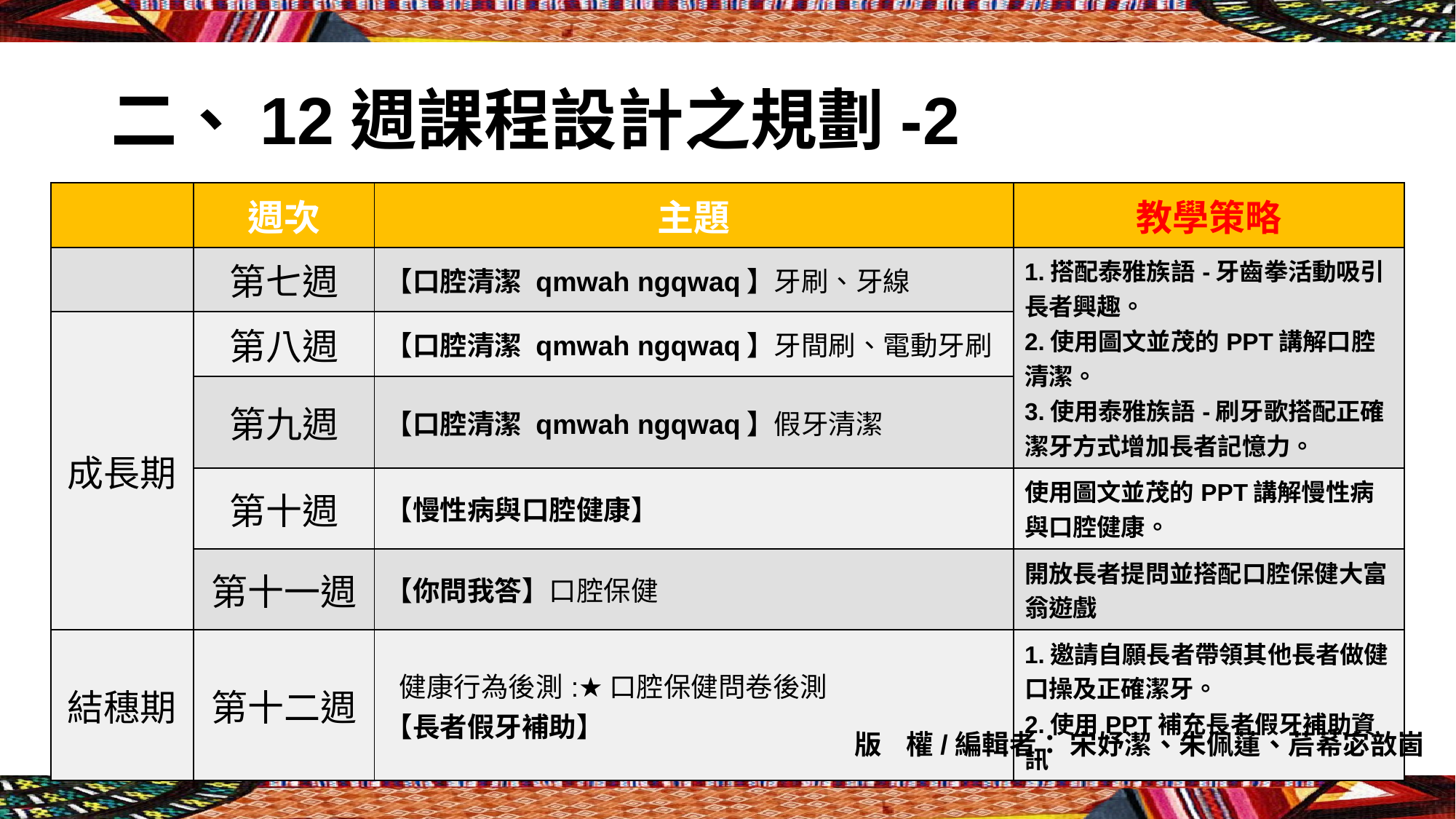

# 二、12週課程設計之規劃-2
|  | 週次 | 主題 | 教學策略 |
| --- | --- | --- | --- |
|  | 第七週 | 【口腔清潔 qmwah ngqwaq】牙刷、牙線 | 1.搭配泰雅族語-牙齒拳活動吸引長者興趣。 2.使用圖文並茂的PPT講解口腔清潔。 3.使用泰雅族語-刷牙歌搭配正確潔牙方式增加長者記憶力。 |
| 成長期 | 第八週 | 【口腔清潔 qmwah ngqwaq】牙間刷、電動牙刷 |  |
|  | 第九週 | 【口腔清潔 qmwah ngqwaq】假牙清潔 |  |
|  | 第十週 | 【慢性病與口腔健康】 | 使用圖文並茂的PPT講解慢性病與口腔健康。 |
|  | 第十一週 | 【你問我答】口腔保健 | 開放長者提問並搭配口腔保健大富翁遊戲 |
| 結穗期 | 第十二週 | 健康行為後測:★口腔保健問卷後測 【長者假牙補助】 | 1.邀請自願長者帶領其他長者做健口操及正確潔牙。 2.使用PPT補充長者假牙補助資訊 |
版    權/編輯者： 宋妤潔、朱佩蓮、茩莃宓敨崮